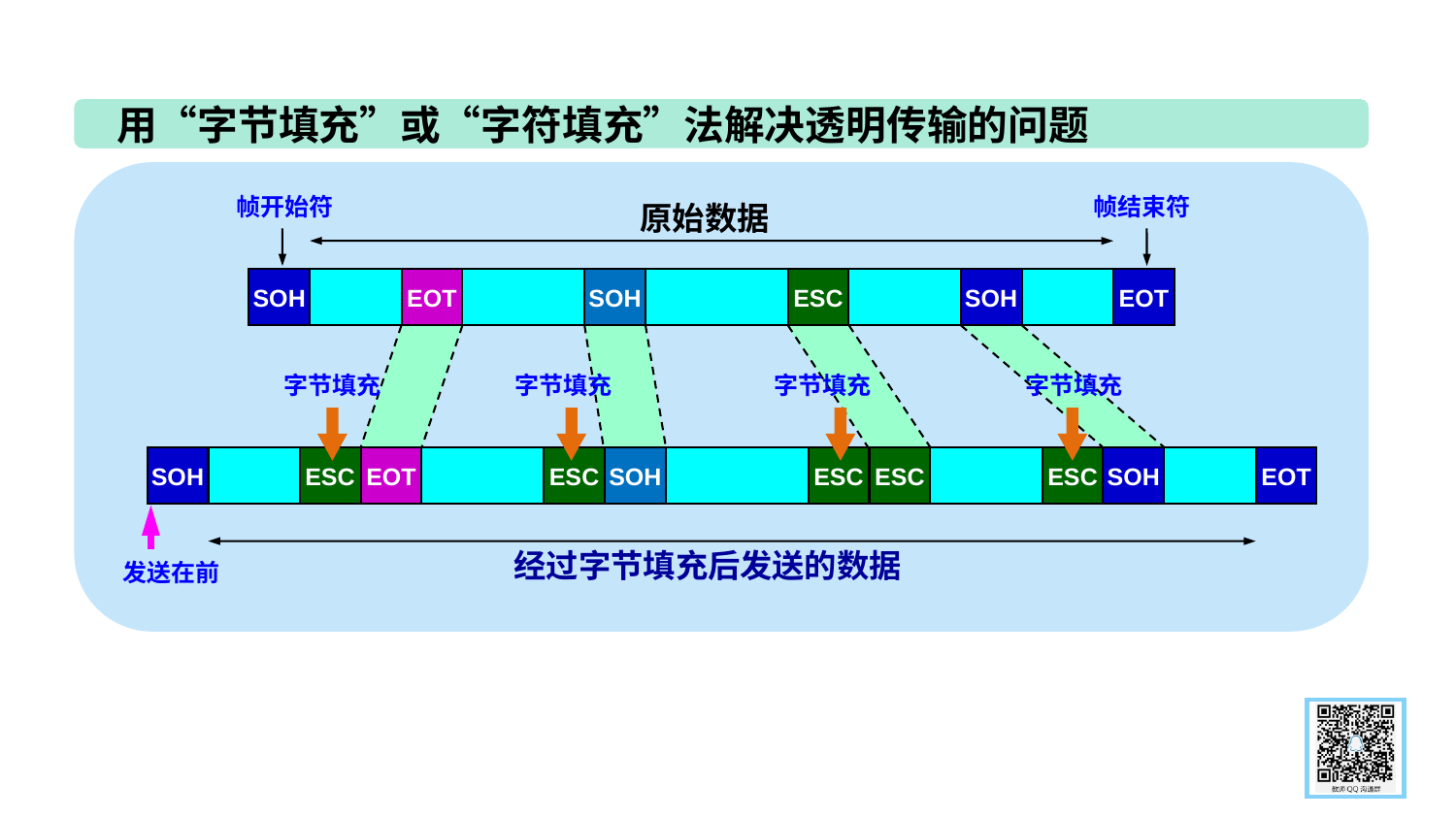

用“字节填充”或“字符填充”法解决透明传输的问题

帧开始符
帧结束符
原始数据

SOH

EOT
SOH
ESC
SOH
EOT

SOH

ESC
EOT
ESC
SOH
ESC
ESC
ESC
SOH
EOT

经过字节填充后发送的数据

发送在前
字节填充
字节填充
字节填充
字节填充